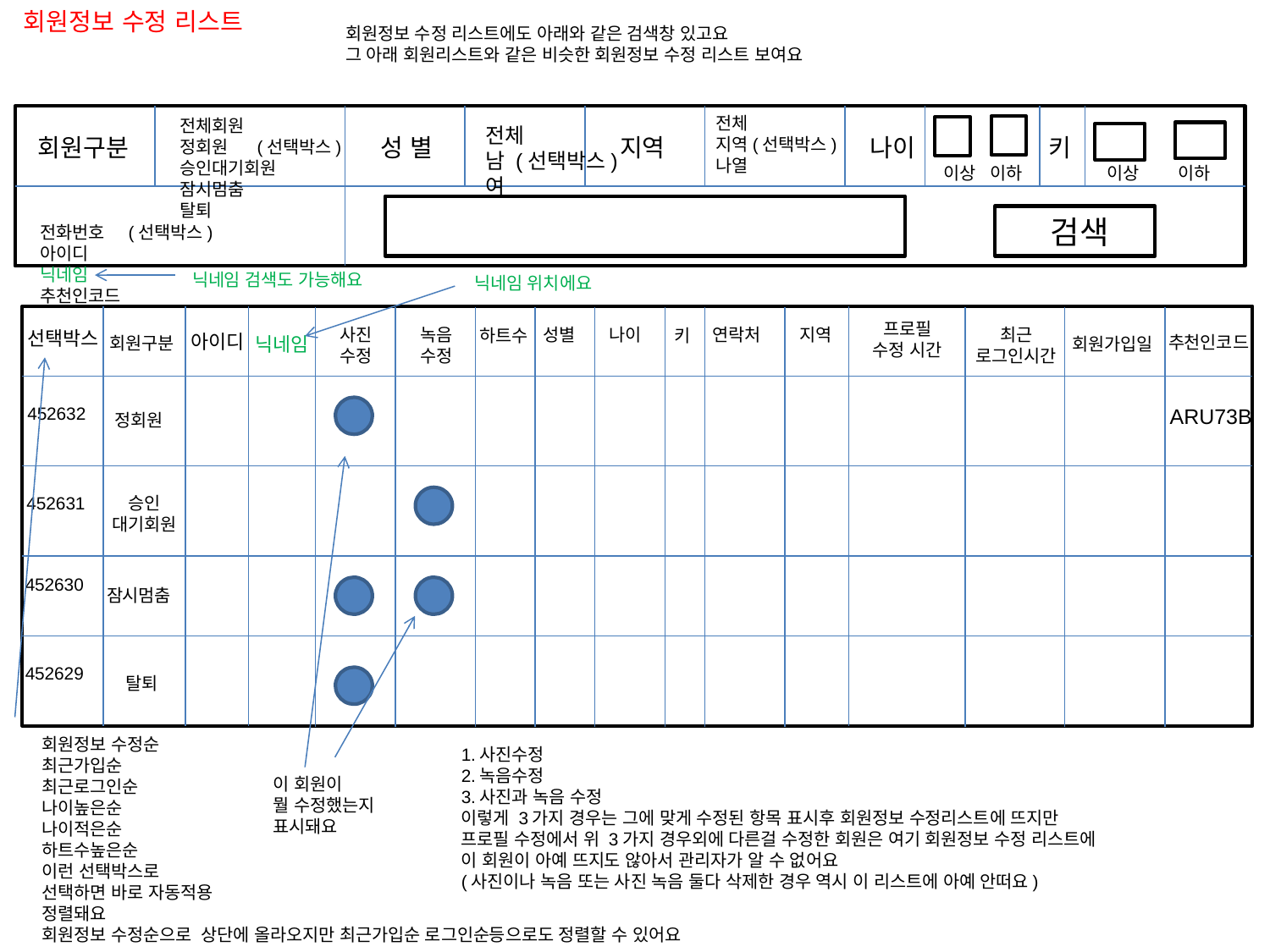

회원정보 수정 리스트
회원정보 수정 리스트에도 아래와 같은 검색창 있고요
그 아래 회원리스트와 같은 비슷한 회원정보 수정 리스트 보여요

전체
지역(선택박스)
나열
전체회원
정회원     (선택박스)
승인대기회원
잠시멈춤
탈퇴
전체
남 (선택박스)
여

회원구분
성 별
지역
나이
키
이상   이하
이상        이하

검색
전화번호    (선택박스)
아이디
닉네임
추천인코드
닉네임 검색도 가능해요
닉네임 위치에요

프로필
수정 시간
사진
수정
녹음
수정
성별
나이
연락처
지역
최근
로그인시간
하트수
키
선택박스
아이디
추천인코드
회원구분
닉네임
회원가입일
452632

ARU73B
정회원
452631
승인
대기회원

452630

잠시멈춤
452629
탈퇴

회원정보 수정순
최근가입순
최근로그인순
나이높은순
나이적은순
하트수높은순
이런 선택박스로
선택하면 바로 자동적용
정렬돼요
회원정보 수정순으로  상단에 올라오지만 최근가입순 로그인순등으로도 정렬할 수 있어요
1.사진수정
2.녹음수정
3.사진과 녹음 수정
이렇게 3가지 경우는 그에 맞게 수정된 항목 표시후 회원정보 수정리스트에 뜨지만
프로필 수정에서 위 3가지 경우외에 다른걸 수정한 회원은 여기 회원정보 수정 리스트에
이 회원이 아예 뜨지도 않아서 관리자가 알 수 없어요
(사진이나 녹음 또는 사진 녹음 둘다 삭제한 경우 역시 이 리스트에 아예 안떠요)
이 회원이
뭘 수정했는지
표시돼요